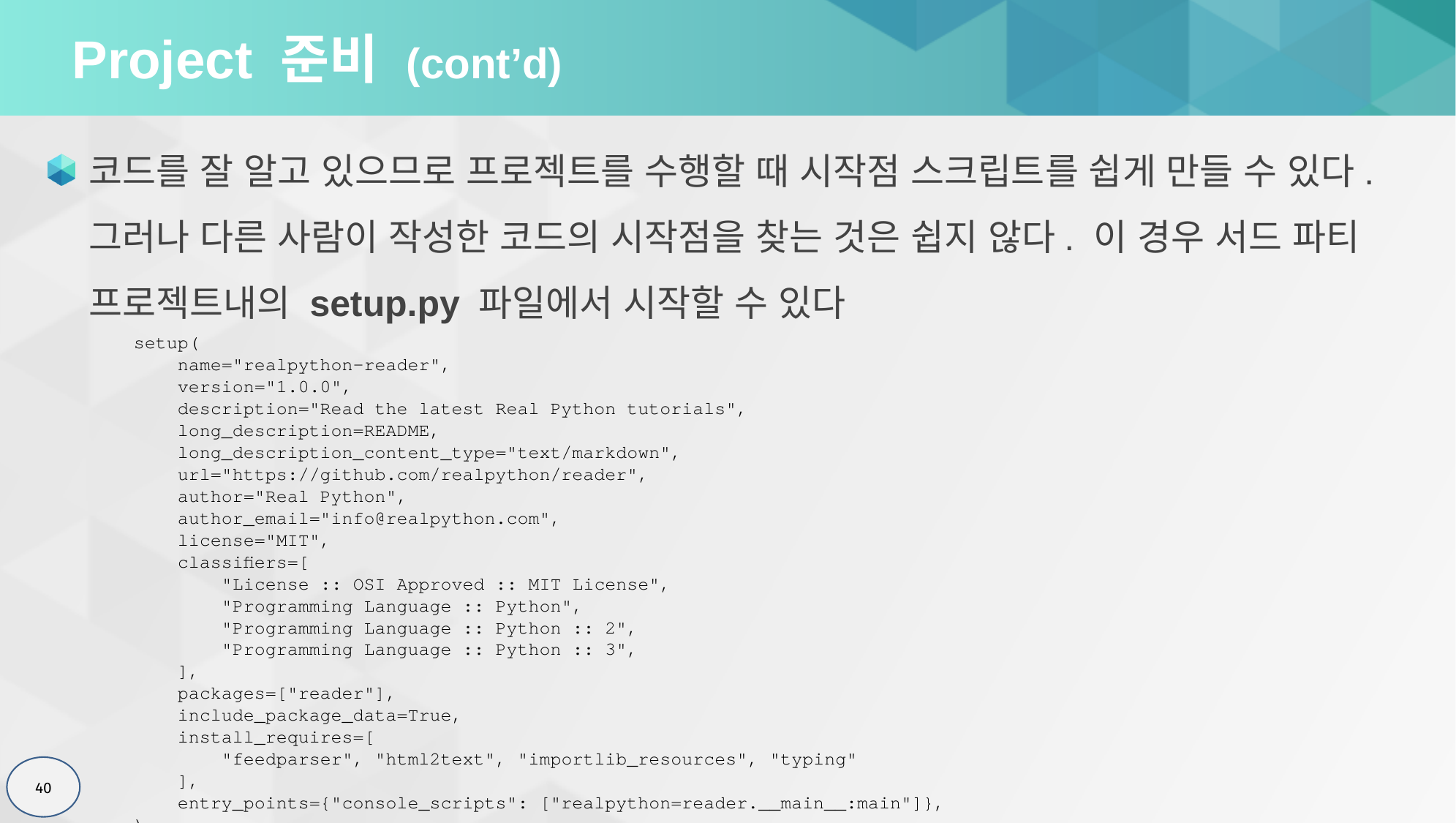

# Project 준비 (cont’d)
코드를 잘 알고 있으므로 프로젝트를 수행할 때 시작점 스크립트를 쉽게 만들 수 있다. 그러나 다른 사람이 작성한 코드의 시작점을 찾는 것은 쉽지 않다. 이 경우 서드 파티 프로젝트내의 setup.py 파일에서 시작할 수 있다
setup(
    name="realpython-reader",
    version="1.0.0",
    description="Read the latest Real Python tutorials",
    long_description=README,
    long_description_content_type="text/markdown",
    url="https://github.com/realpython/reader",
    author="Real Python",
    author_email="info@realpython.com",
    license="MIT",
    classifiers=[
        "License :: OSI Approved :: MIT License",
        "Programming Language :: Python",
        "Programming Language :: Python :: 2",
        "Programming Language :: Python :: 3",
    ],
    packages=["reader"],
    include_package_data=True,
    install_requires=[
        "feedparser", "html2text", "importlib_resources", "typing"
    ],
    entry_points={"console_scripts": ["realpython=reader.__main__:main"]},
)